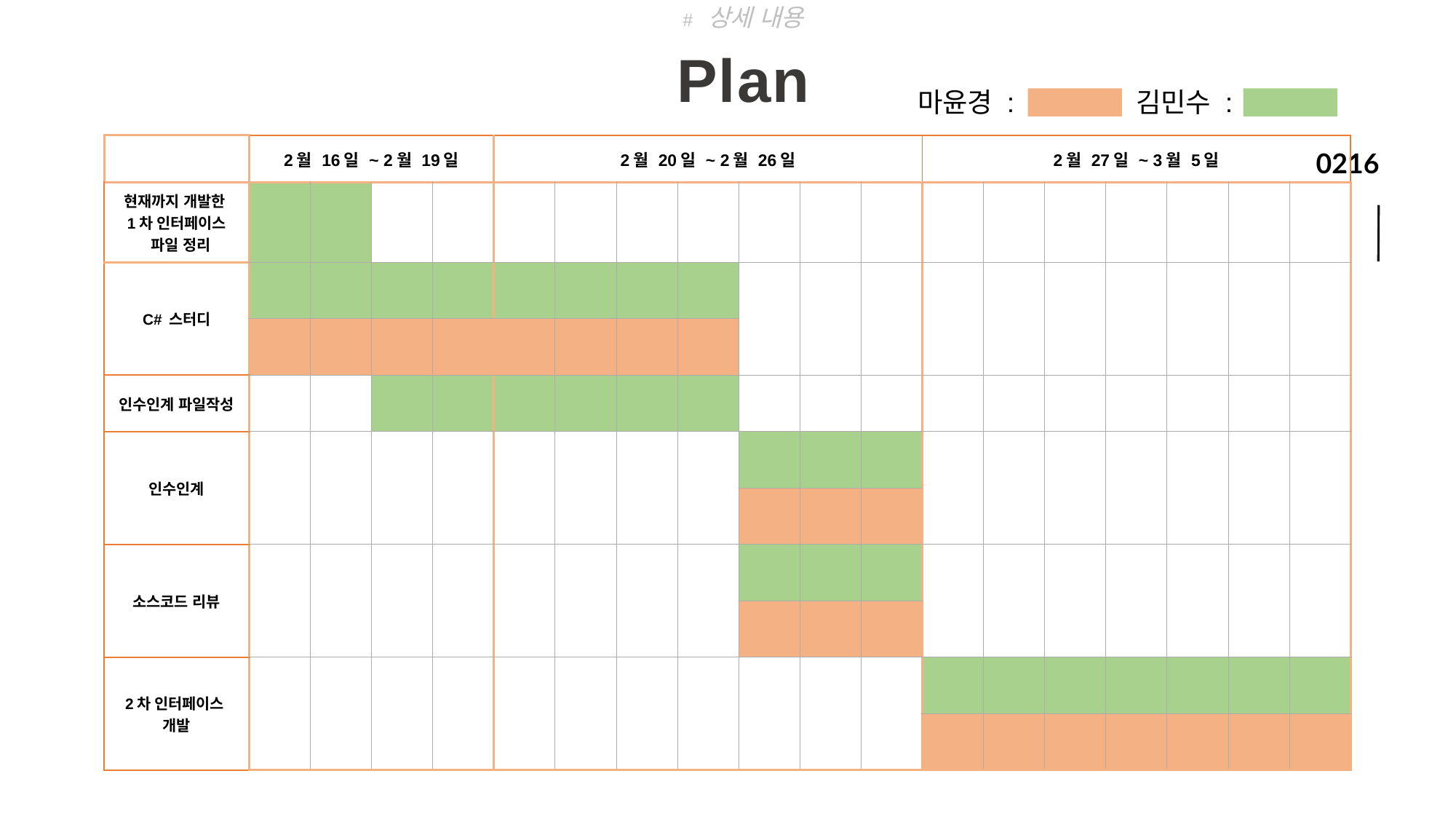

# 상세 내용
Plan
마윤경 : 		김민수 :

|  | 2월 16일 ~ 2월 19일 |  |  |  | 2월 20일 ~ 2월 26일 |  |  |  |  |  |  | 2월 27일 ~ 3월 5일 |  |  |  |  |  |  |
| --- | --- | --- | --- | --- | --- | --- | --- | --- | --- | --- | --- | --- | --- | --- | --- | --- | --- | --- |
| 현재까지 개발한 1차 인터페이스 파일 정리 |  |  |  |  |  |  |  |  |  |  |  |  |  |  |  |  |  |  |
| C# 스터디 |  |  |  |  |  |  |  |  |  |  |  |  |  |  |  |  |  |  |
|  |  |  |  |  |  |  |  |  |  |  |  |  |  |  |  |  |  |  |
| 인수인계 파일작성 |  |  |  |  |  |  |  |  |  |  |  |  |  |  |  |  |  |  |
| 인수인계 |  |  |  |  |  |  |  |  |  |  |  |  |  |  |  |  |  |  |
|  |  |  |  |  |  |  |  |  |  |  |  |  |  |  |  |  |  |  |
| 소스코드 리뷰 |  |  |  |  |  |  |  |  |  |  |  |  |  |  |  |  |  |  |
|  |  |  |  |  |  |  |  |  |  |  |  |  |  |  |  |  |  |  |
| 2차 인터페이스 개발 |  |  |  |  |  |  |  |  |  |  |  |  |  |  |  |  |  |  |
|  |  |  |  |  |  |  |  |  |  |  |  |  |  |  |  |  |  |  |